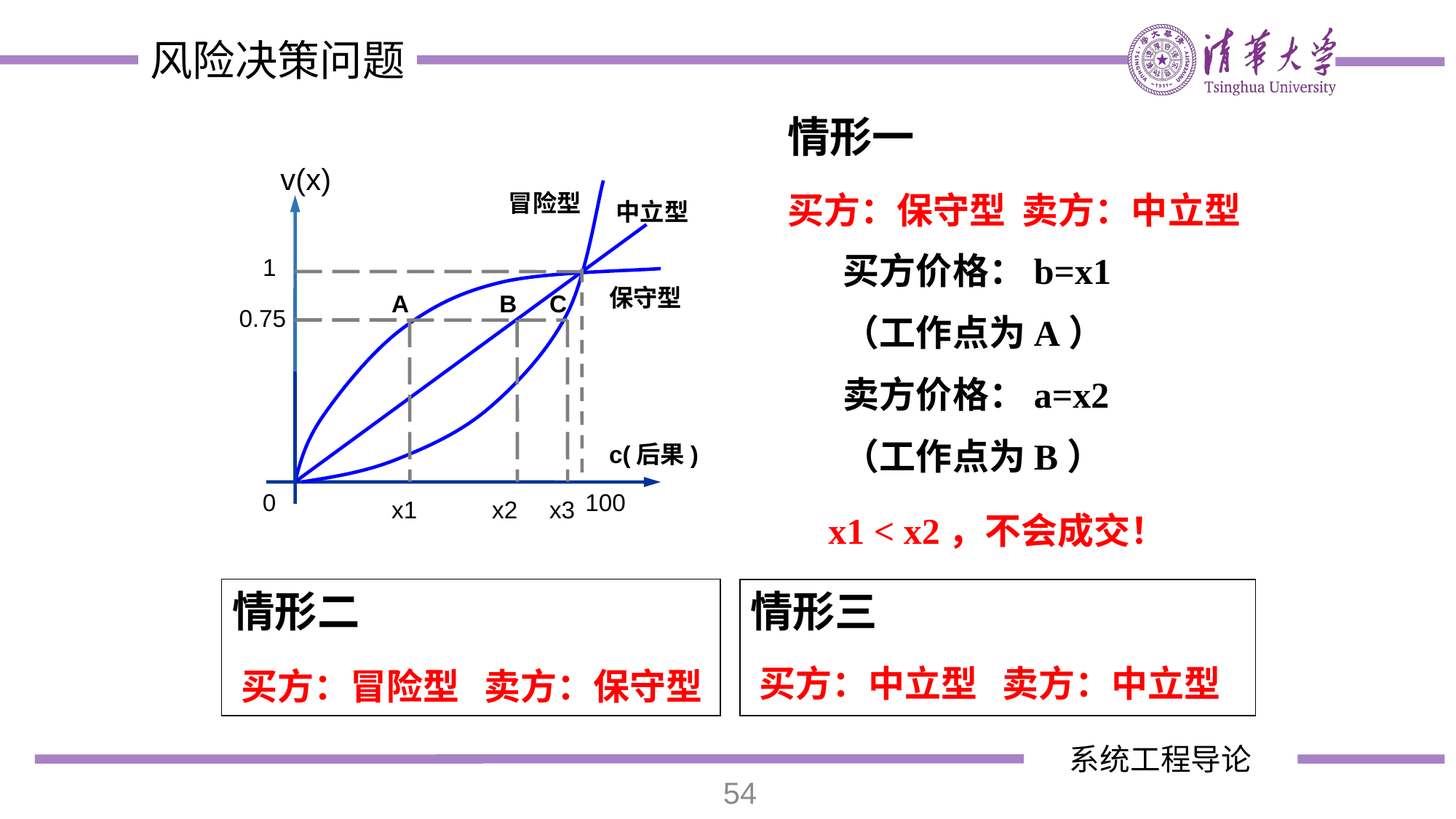

情形一
v(x)

冒险型
中立型

1

保守型
A
B
C
0.75

c(后果)
100
0

x1
x2
x3
买方：保守型  卖方：中立型
买方价格：b=x1
（工作点为A）
卖方价格：a=x2
（工作点为B）
x1 < x2，不会成交！
情形三

买方：中立型   卖方：中立型
情形二

买方：冒险型   卖方：保守型